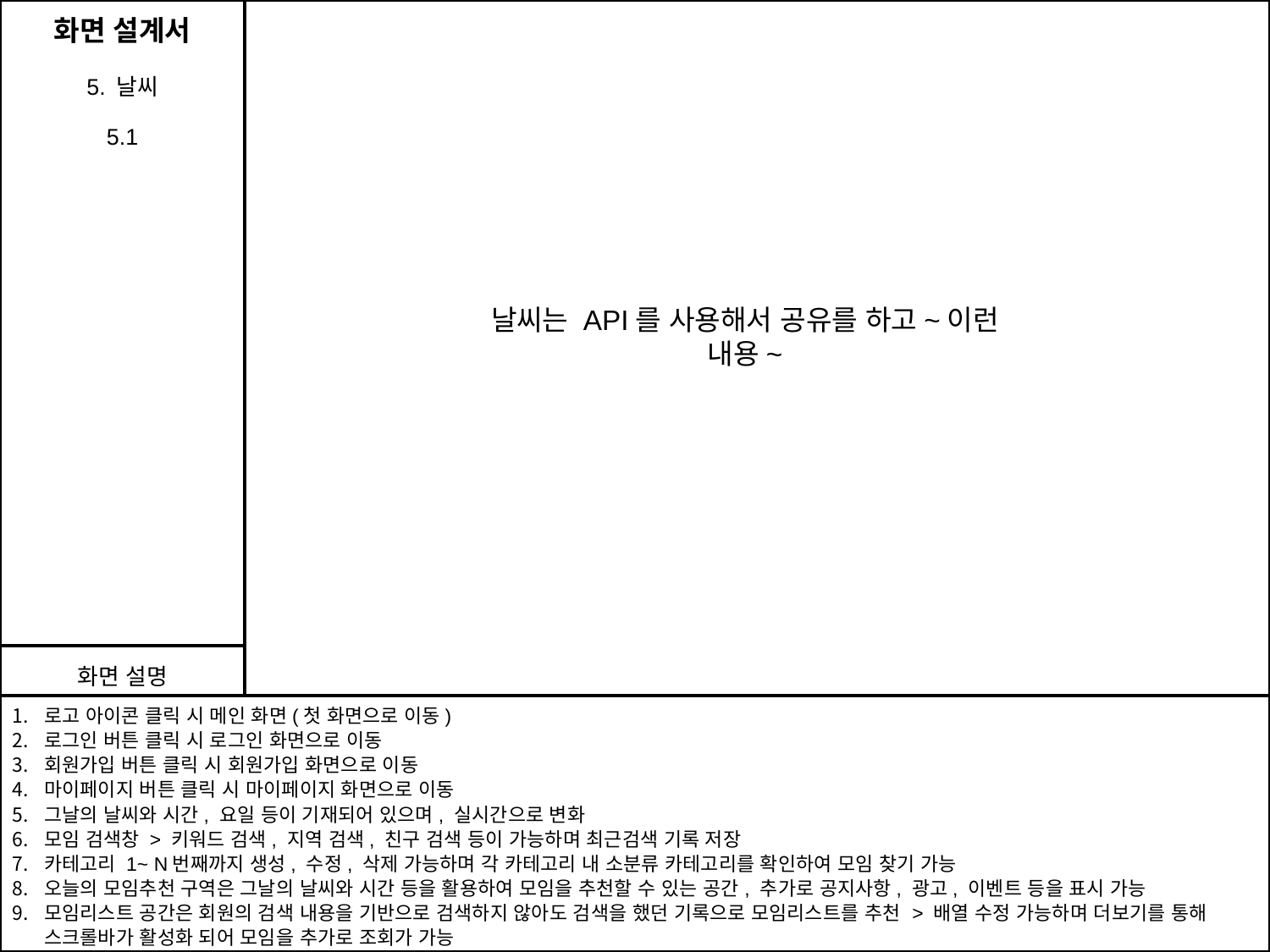

화면 설계서
5. 날씨
5.1
날씨는 API를 사용해서 공유를 하고~이런 내용~
4

2
1

3
5

6

7

8

화면 설명

로고 아이콘 클릭 시 메인 화면(첫 화면으로 이동)
로그인 버튼 클릭 시 로그인 화면으로 이동
회원가입 버튼 클릭 시 회원가입 화면으로 이동
마이페이지 버튼 클릭 시 마이페이지 화면으로 이동
그날의 날씨와 시간, 요일 등이 기재되어 있으며, 실시간으로 변화
모임 검색창 > 키워드 검색, 지역 검색, 친구 검색 등이 가능하며 최근검색 기록 저장
카테고리 1~ N번째까지 생성, 수정, 삭제 가능하며 각 카테고리 내 소분류 카테고리를 확인하여 모임 찾기 가능
오늘의 모임추천 구역은 그날의 날씨와 시간 등을 활용하여 모임을 추천할 수 있는 공간, 추가로 공지사항, 광고, 이벤트 등을 표시 가능
모임리스트 공간은 회원의 검색 내용을 기반으로 검색하지 않아도 검색을 했던 기록으로 모임리스트를 추천 > 배열 수정 가능하며 더보기를 통해 스크롤바가 활성화 되어 모임을 추가로 조회가 가능
9